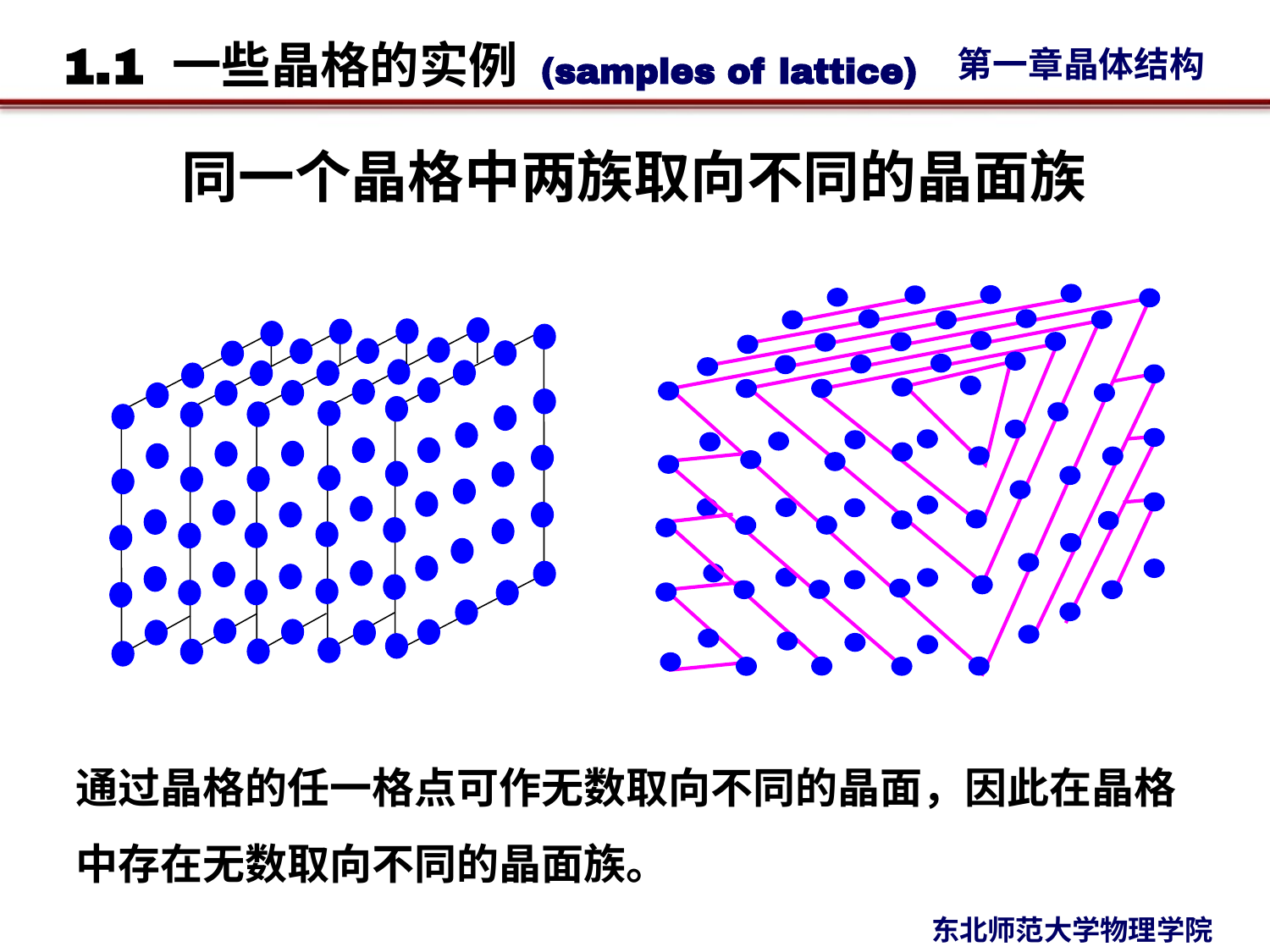

# 同一个晶格中两族取向不同的晶面族

通过晶格的任一格点可作无数取向不同的晶面，因此在晶格中存在无数取向不同的晶面族。